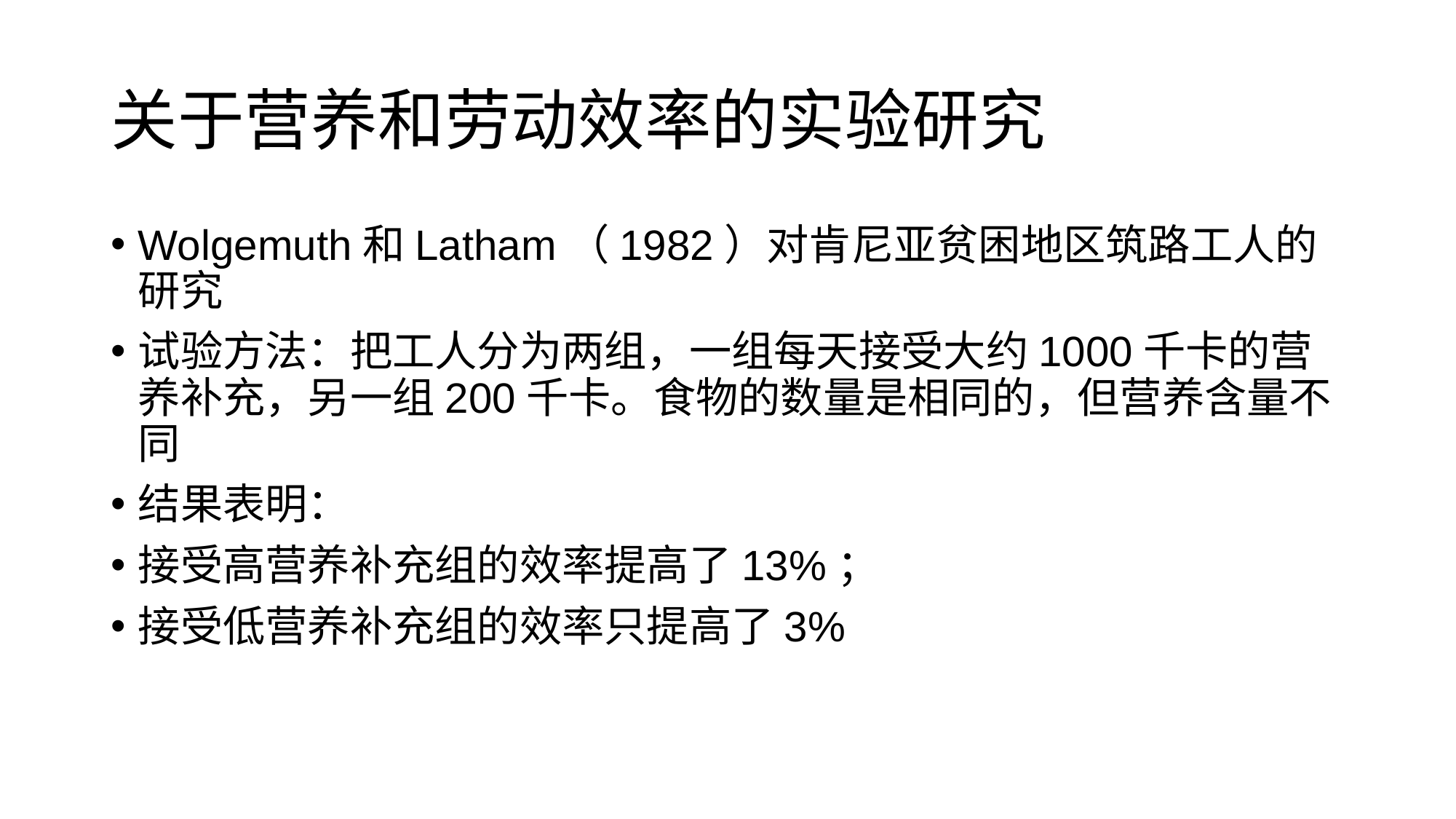

# 关于营养和劳动效率的实验研究
Wolgemuth和Latham（1982）对肯尼亚贫困地区筑路工人的研究
试验方法：把工人分为两组，一组每天接受大约1000千卡的营养补充，另一组200千卡。食物的数量是相同的，但营养含量不同
结果表明：
接受高营养补充组的效率提高了13%；
接受低营养补充组的效率只提高了3%